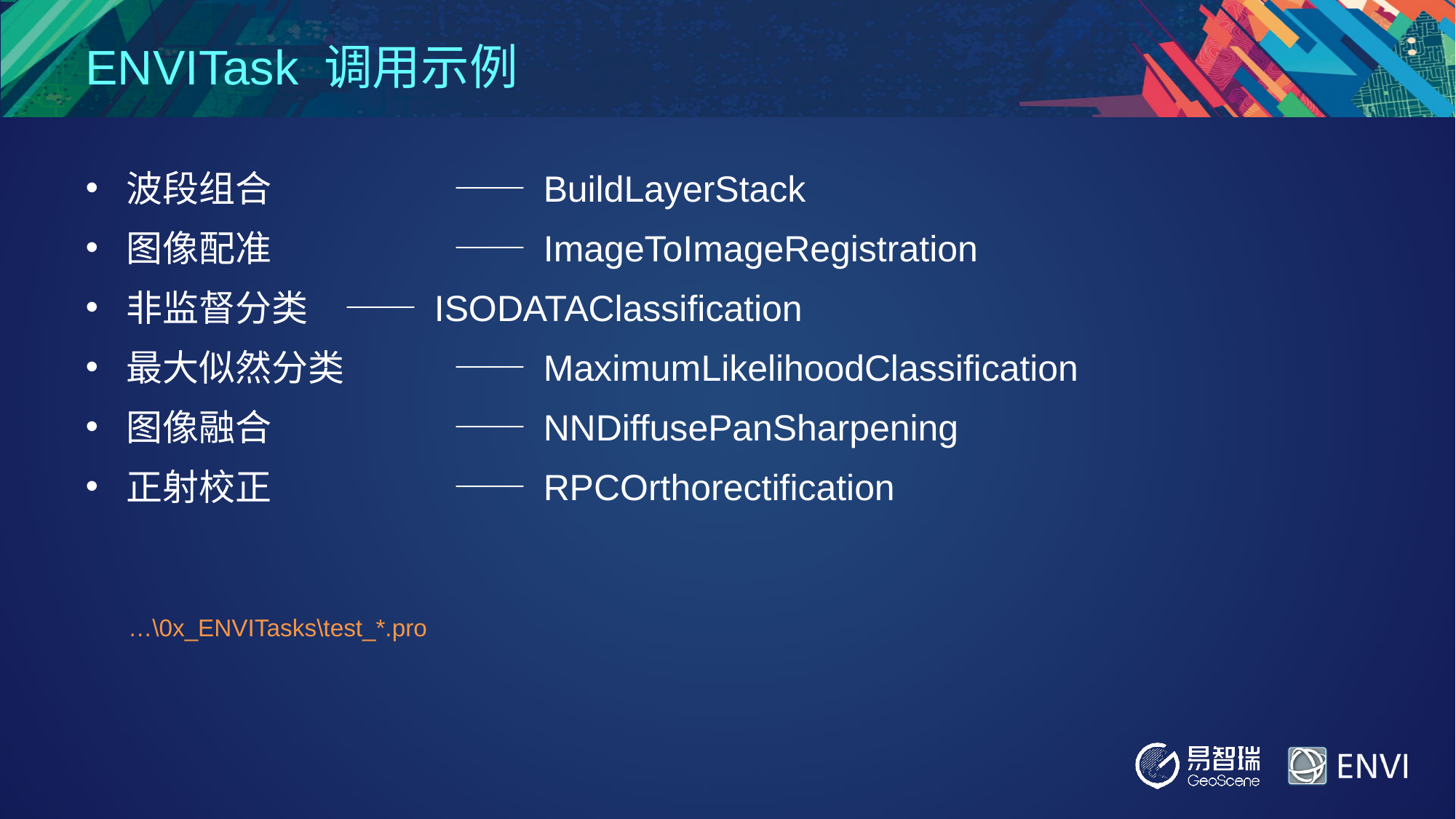

# ENVITask 调用示例
波段组合		—— BuildLayerStack
图像配准		—— ImageToImageRegistration
非监督分类	—— ISODATAClassification
最大似然分类	—— MaximumLikelihoodClassification
图像融合		—— NNDiffusePanSharpening
正射校正		—— RPCOrthorectification

…\0x_ENVITasks\test_*.pro